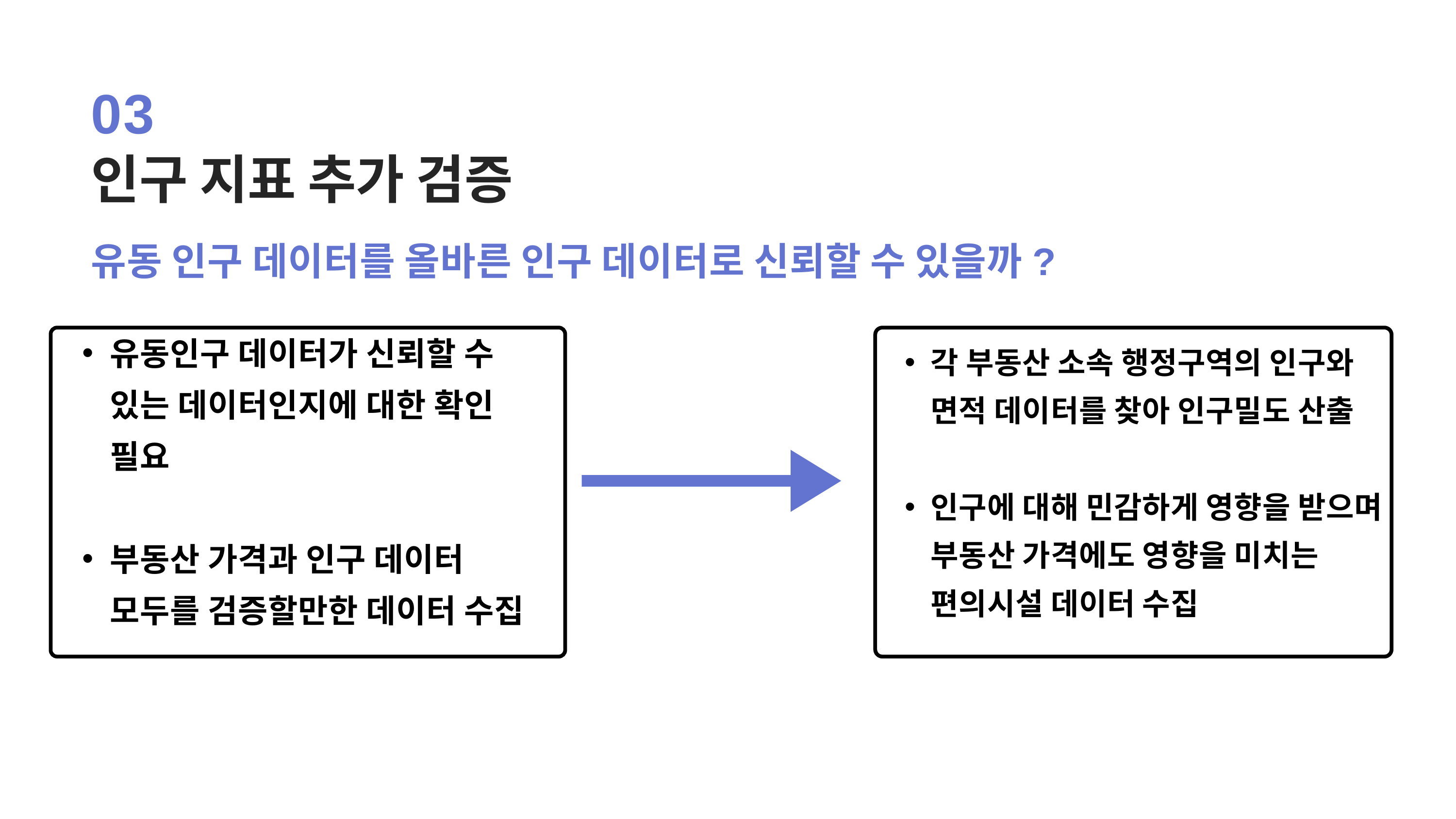

03
인구 지표 추가 검증
유동 인구 데이터를 올바른 인구 데이터로 신뢰할 수 있을까?

유동인구 데이터가 신뢰할 수 있는 데이터인지에 대한 확인 필요

부동산 가격과 인구 데이터 모두를 검증할만한 데이터 수집

각 부동산 소속 행정구역의 인구와 면적 데이터를 찾아 인구밀도 산출

인구에 대해 민감하게 영향을 받으며 부동산 가격에도 영향을 미치는 편의시설 데이터 수집